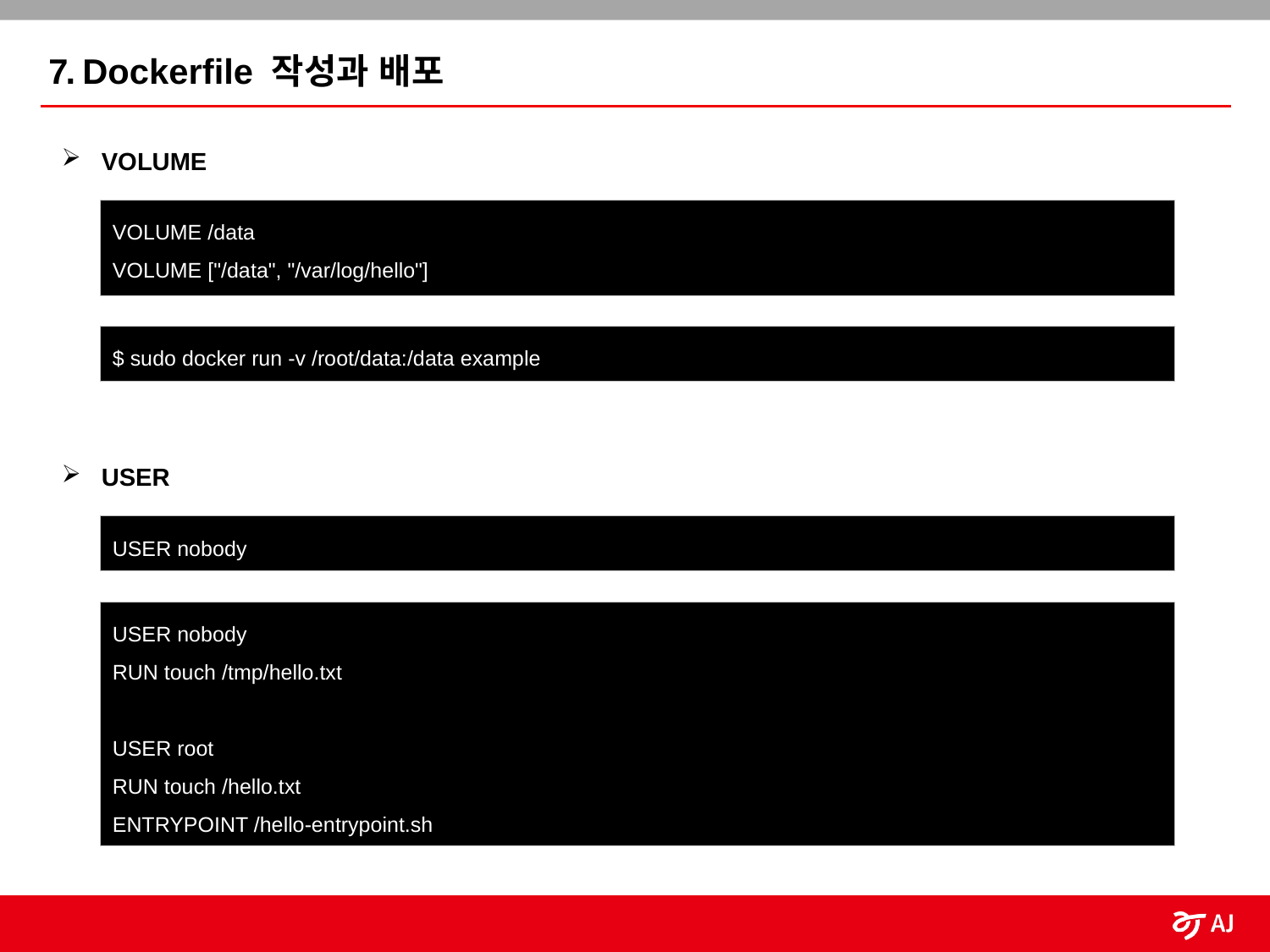

7. Dockerfile 작성과 배포
VOLUME
VOLUME /data
VOLUME ["/data", "/var/log/hello"]
$ sudo docker run -v /root/data:/data example
USER
USER nobody
USER nobody
RUN touch /tmp/hello.txt

USER root
RUN touch /hello.txt
ENTRYPOINT /hello-entrypoint.sh